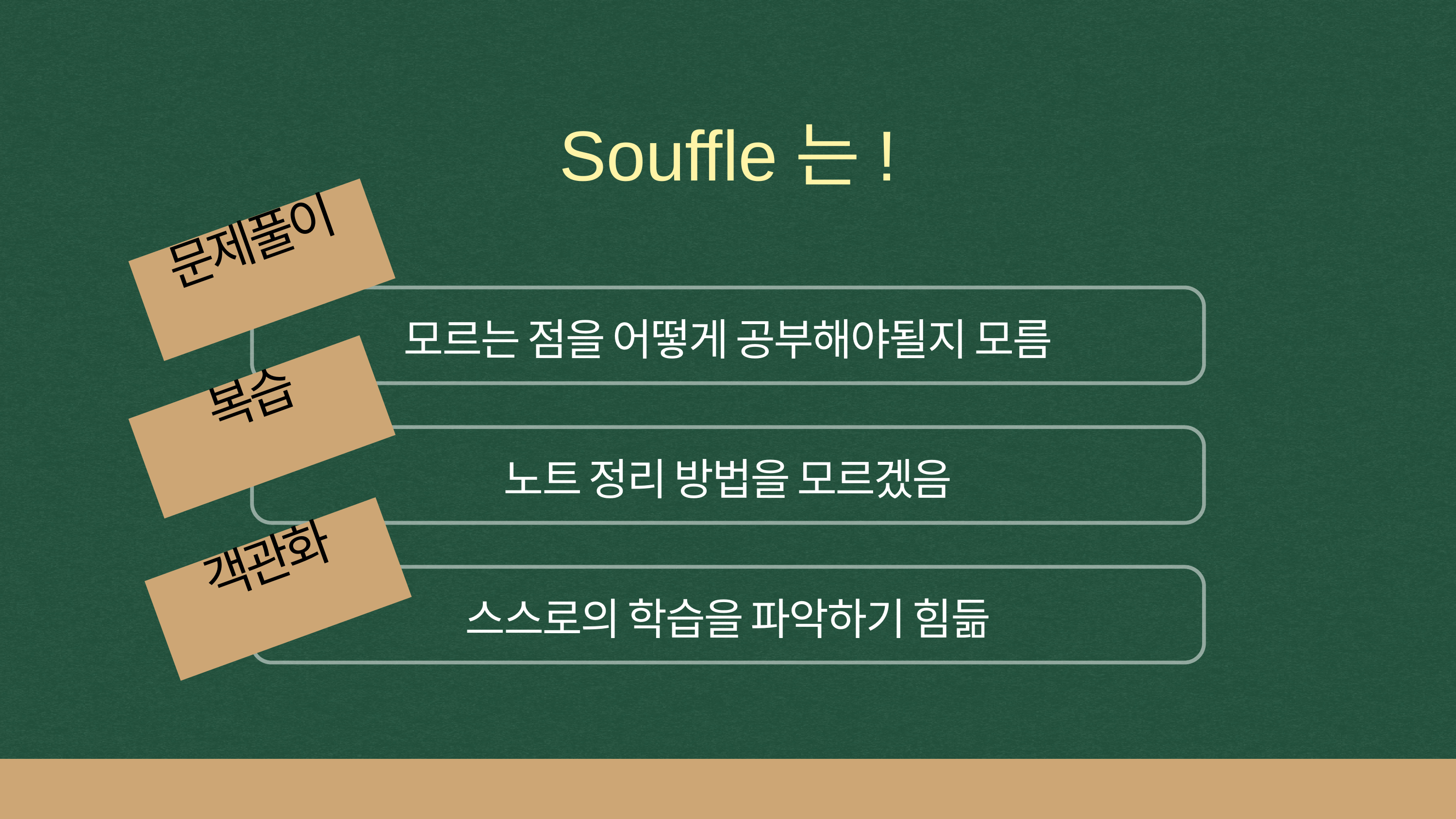

Souffle는!

문제풀이

모르는 점을 어떻게 공부해야될지 모름

복습

노트 정리 방법을 모르겠음

객관화

스스로의 학습을 파악하기 힘듦